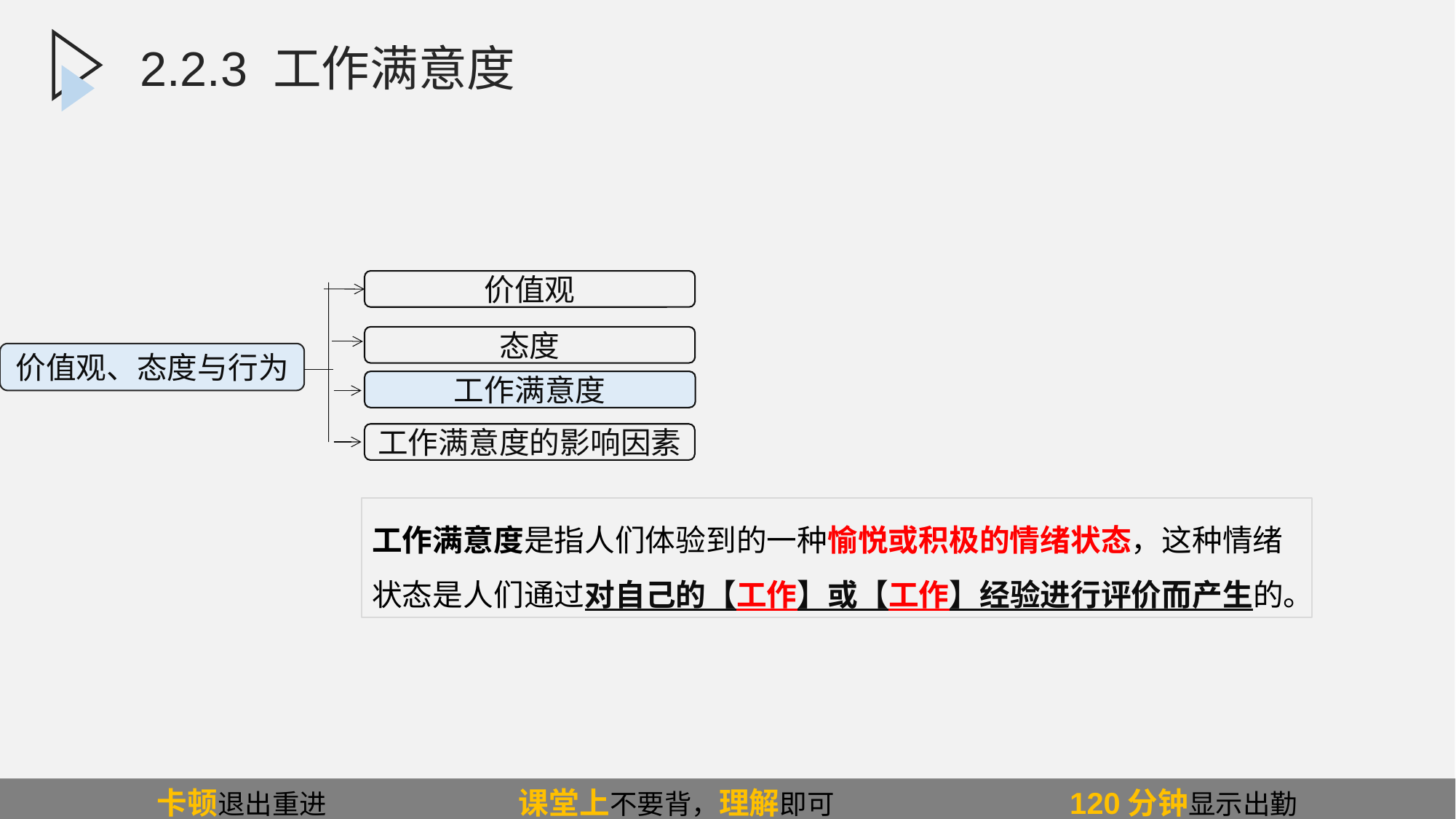

2.2.3.1工作满意度概述
2.2.3 工作满意度
价值观
态度

工作满意度
工作满意度的影响因素
价值观、态度与行为
工作满意度是指人们体验到的一种愉悦或积极的情绪状态，这种情绪状态是人们通过对自己的【工作】或【工作】经验进行评价而产生的。